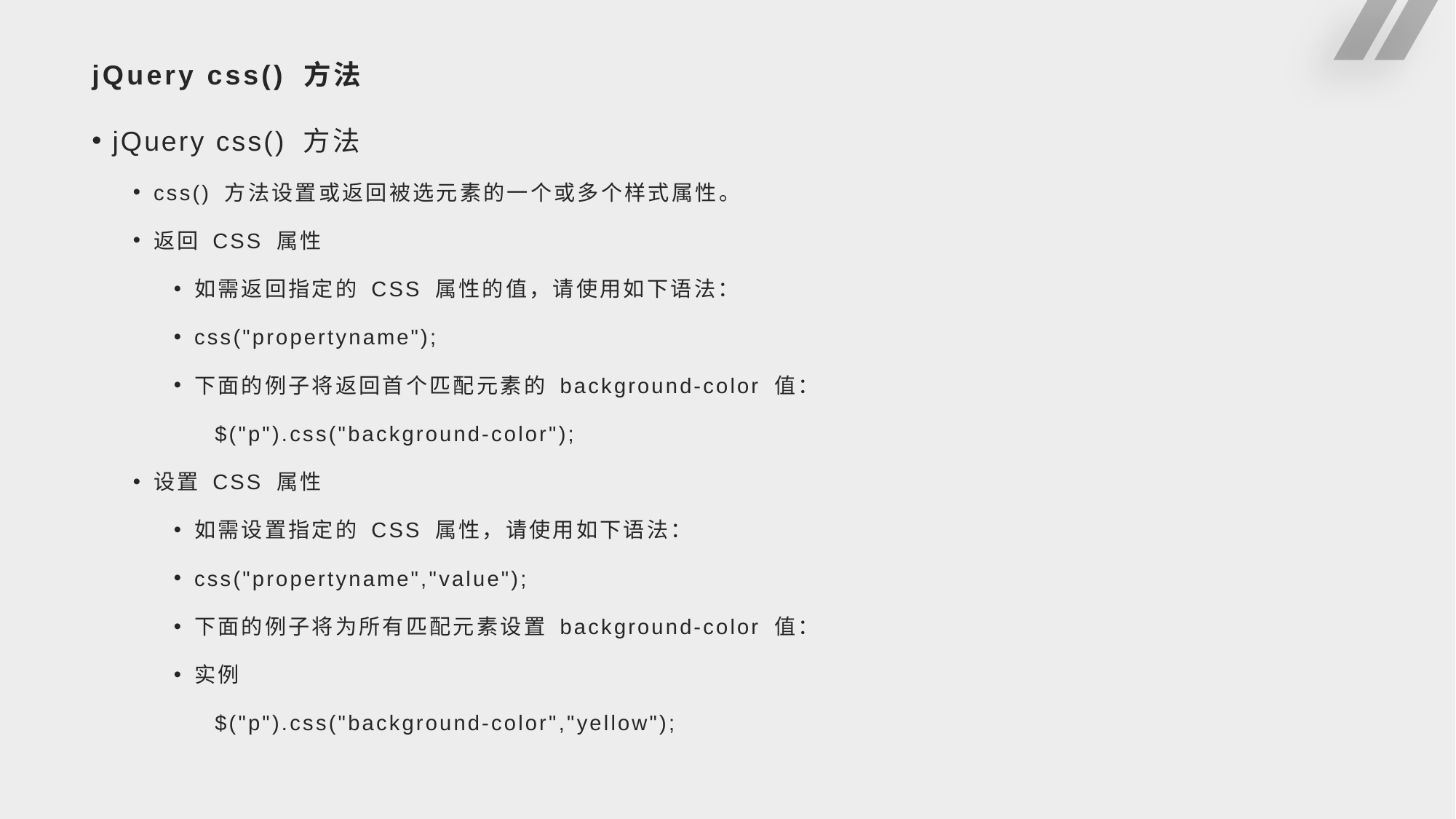

# jQuery css() 方法
jQuery css() 方法
css() 方法设置或返回被选元素的一个或多个样式属性。
返回 CSS 属性
如需返回指定的 CSS 属性的值，请使用如下语法：
css("propertyname");
下面的例子将返回首个匹配元素的 background-color 值：
$("p").css("background-color");
设置 CSS 属性
如需设置指定的 CSS 属性，请使用如下语法：
css("propertyname","value");
下面的例子将为所有匹配元素设置 background-color 值：
实例
$("p").css("background-color","yellow");